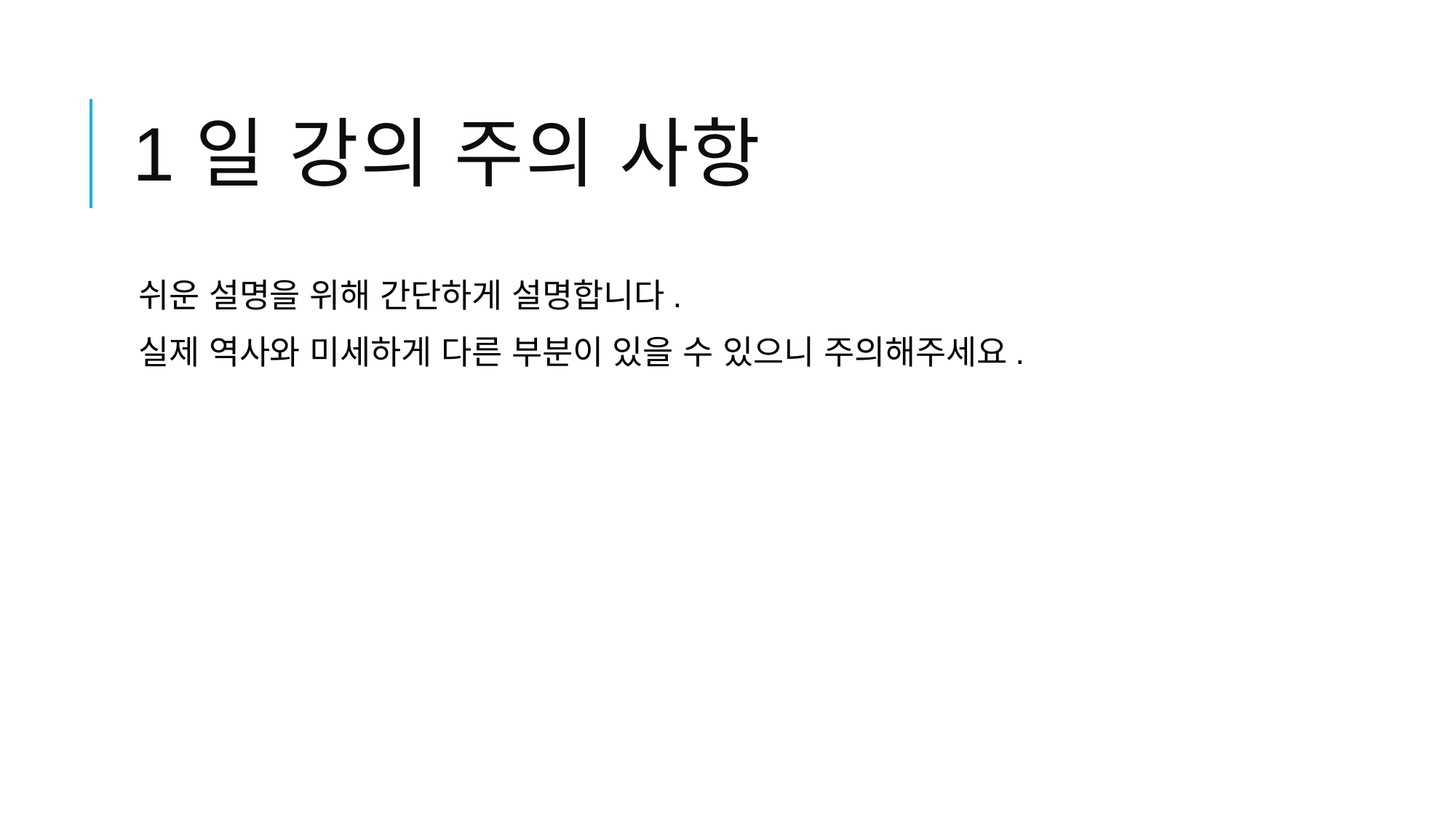

# 1일 강의 주의 사항
쉬운 설명을 위해 간단하게 설명합니다.
실제 역사와 미세하게 다른 부분이 있을 수 있으니 주의해주세요.